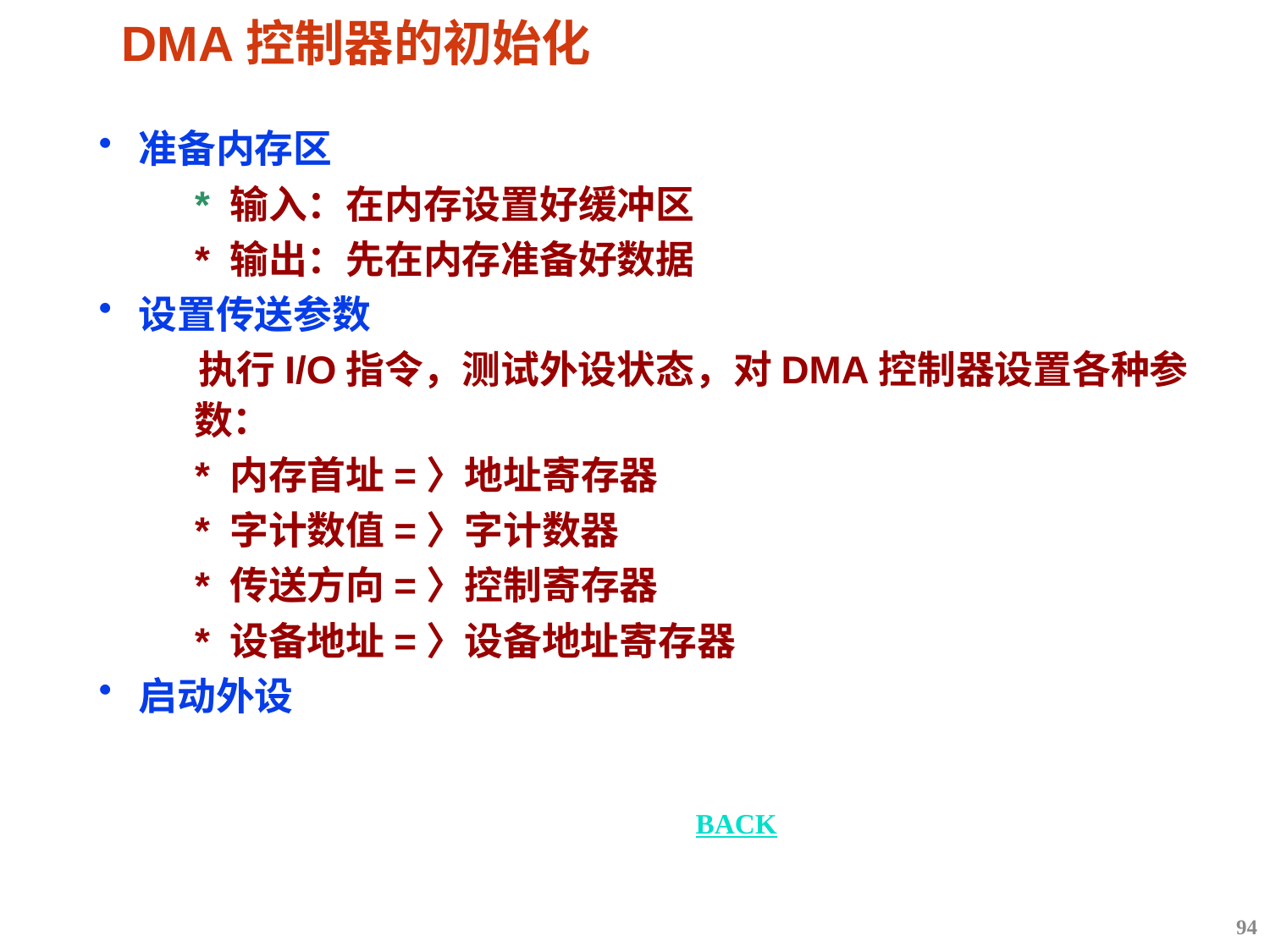

# DMA控制器的初始化
准备内存区
   * 输入：在内存设置好缓冲区
   * 输出：先在内存准备好数据
设置传送参数
   执行I/O指令，测试外设状态，对DMA控制器设置各种参数：
   * 内存首址=〉地址寄存器
   * 字计数值=〉字计数器
   * 传送方向=〉控制寄存器
   * 设备地址=〉设备地址寄存器
启动外设

BACK
94